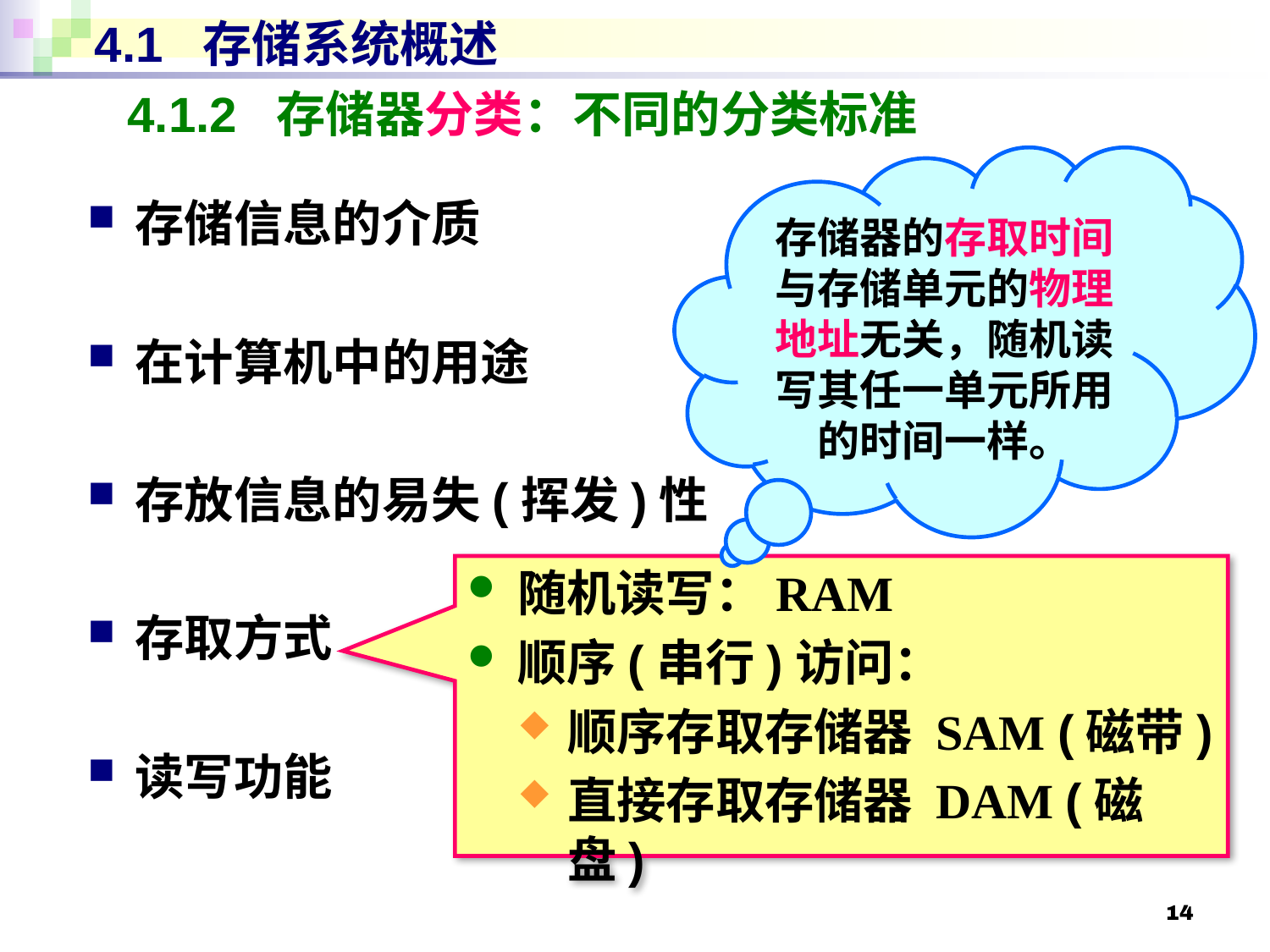

# 4.1  存储系统概述
4.1.2  存储器分类：不同的分类标准
存储器的存取时间与存储单元的物理地址无关，随机读写其任一单元所用的时间一样。
存储信息的介质

在计算机中的用途

存放信息的易失(挥发)性

存取方式

读写功能
随机读写：RAM
顺序(串行)访问：
顺序存取存储器 SAM (磁带)
直接存取存储器 DAM (磁盘)
14